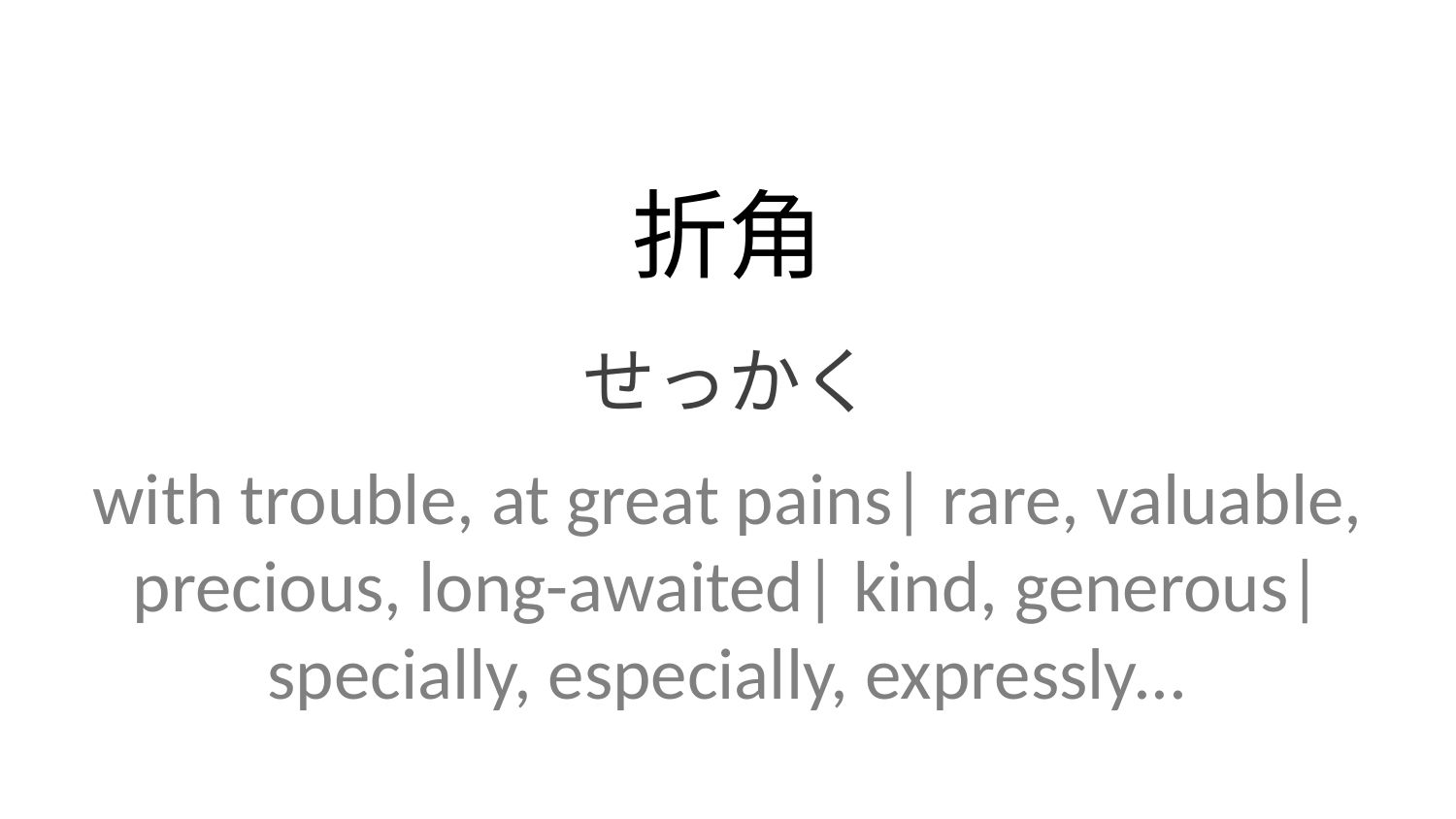

折角

せっかく
with trouble, at great pains| rare, valuable, precious, long-awaited| kind, generous| specially, especially, expressly...